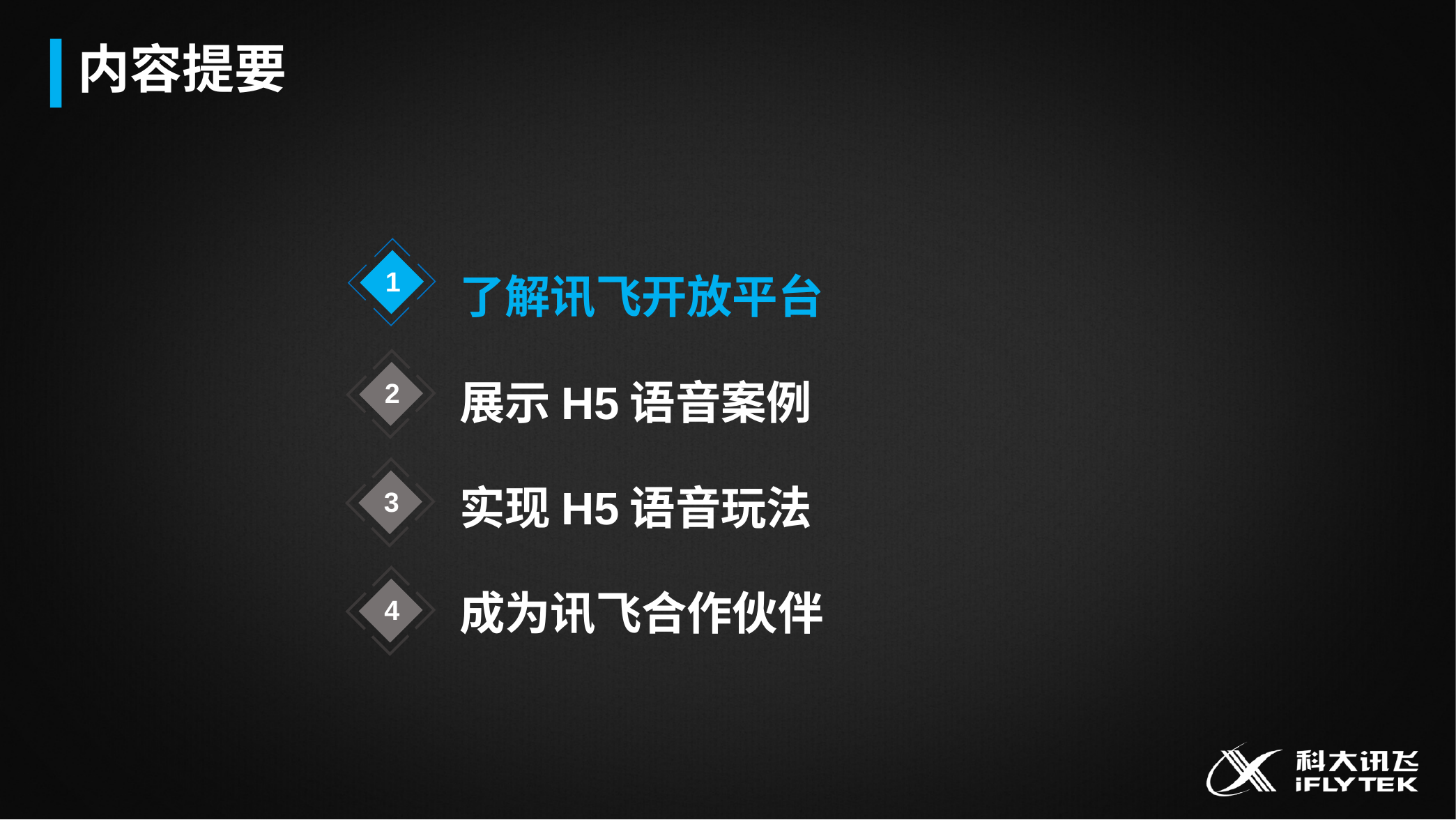

内容提要
了解讯飞开放平台
展示H5语音案例
实现H5语音玩法
成为讯飞合作伙伴

1

2

3

4